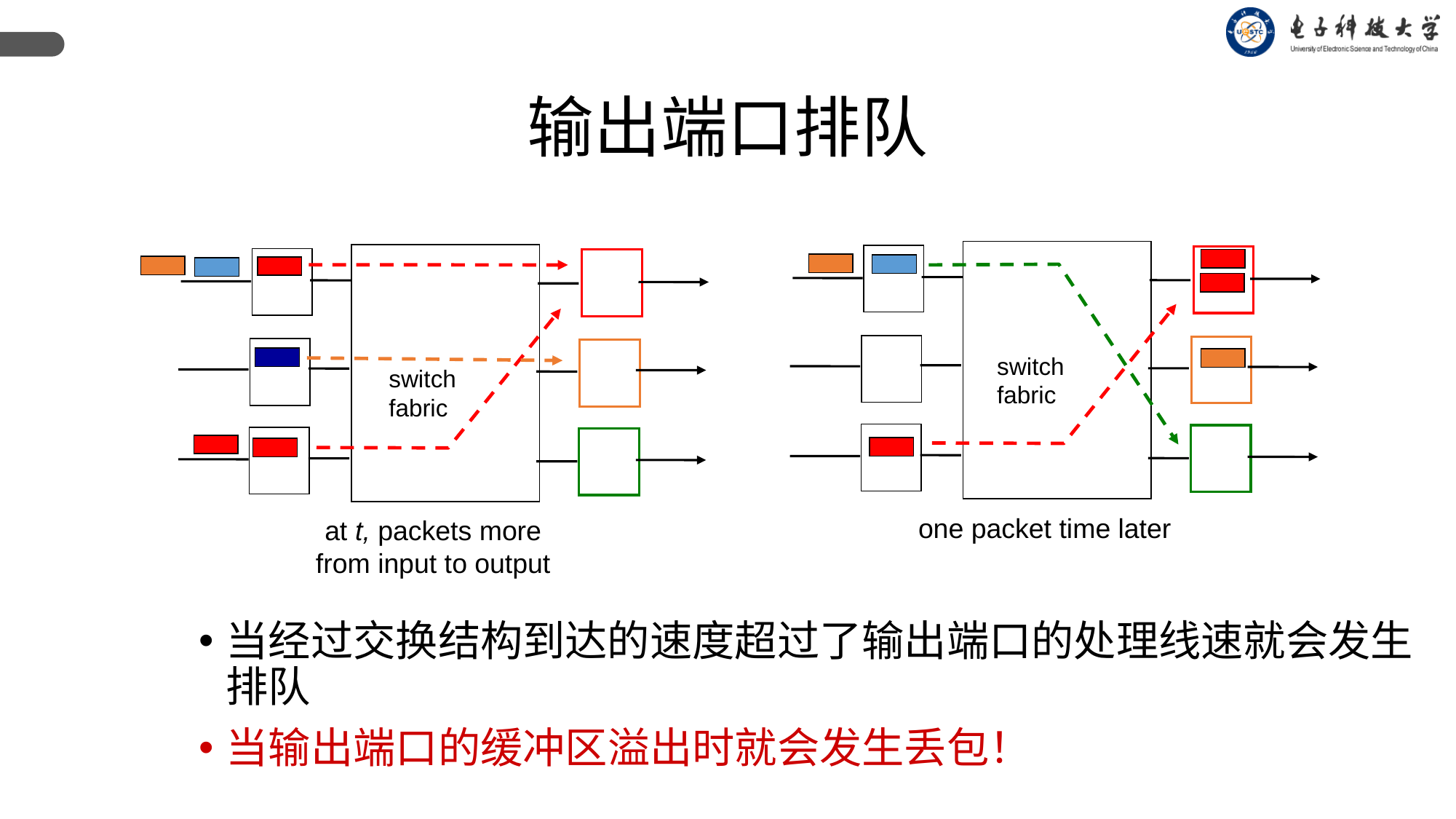

输出端口排队

switch
fabric

switch
fabric

one packet time later
at t, packets more
from input to output
当经过交换结构到达的速度超过了输出端口的处理线速就会发生排队
当输出端口的缓冲区溢出时就会发生丢包！